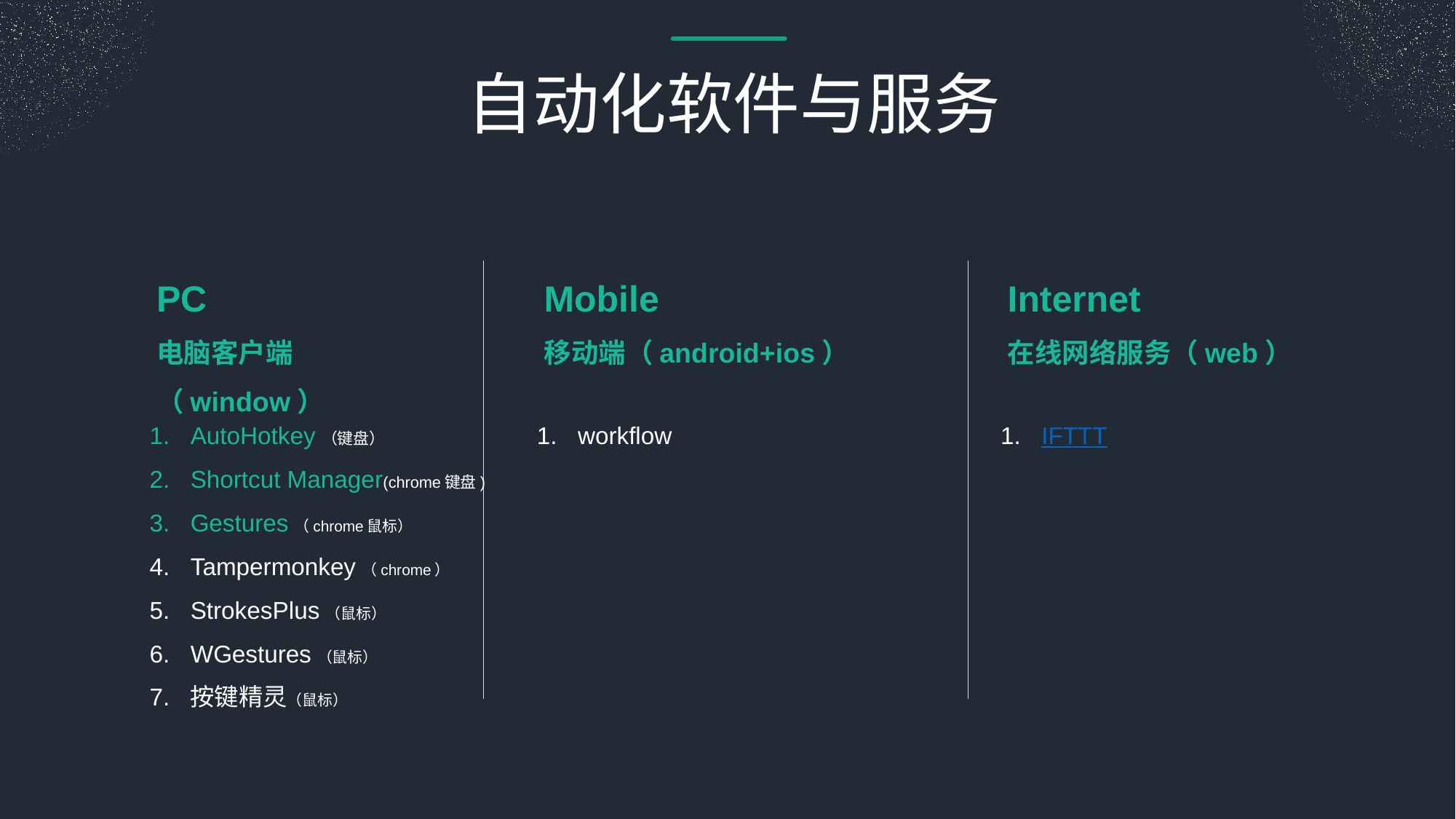

自动化软件与服务
PC
电脑客户端（window）
Mobile
移动端（android+ios）
Internet
在线网络服务（web）
AutoHotkey（键盘）
Shortcut Manager(chrome键盘)
Gestures（chrome鼠标）
Tampermonkey（chrome）
StrokesPlus（鼠标）
WGestures（鼠标）
按键精灵（鼠标）
workflow
IFTTT